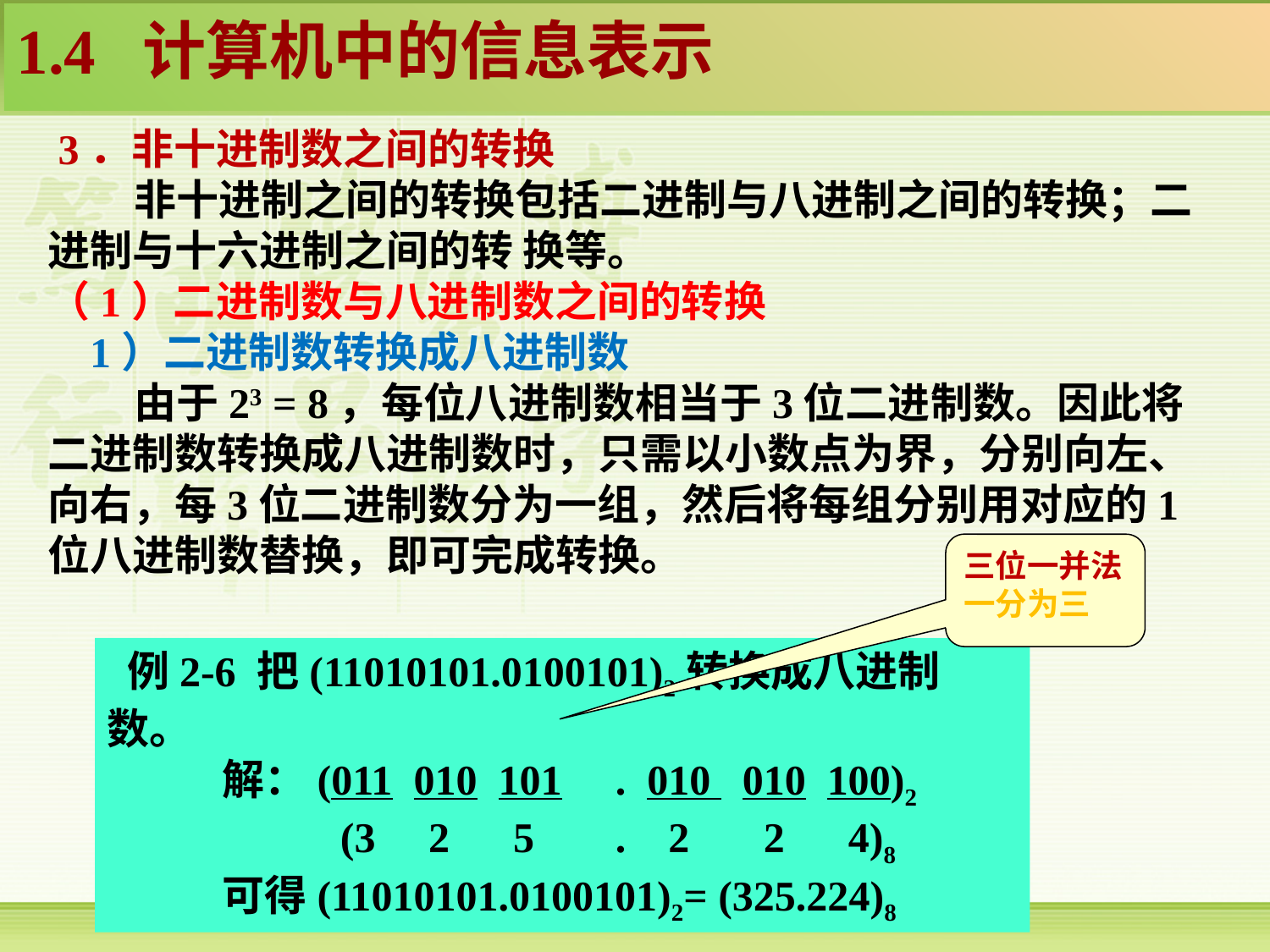

1.4  计算机中的信息表示
 3．非十进制数之间的转换
        非十进制之间的转换包括二进制与八进制之间的转换；二进制与十六进制之间的转 换等。
（1）二进制数与八进制数之间的转换
    1）二进制数转换成八进制数
        由于23 = 8，每位八进制数相当于3位二进制数。因此将二进制数转换成八进制数时，只需以小数点为界，分别向左、向右，每3位二进制数分为一组，然后将每组分别用对应的1位八进制数替换，即可完成转换。
三位一并法
一分为三
 例2-6 把(11010101.0100101)2转换成八进制数。
           解：(011  010  101	.  010   010  100)2
                      (3     2      5 	.    2       2      4)8
           可得(11010101.0100101)2= (325.224)8

58